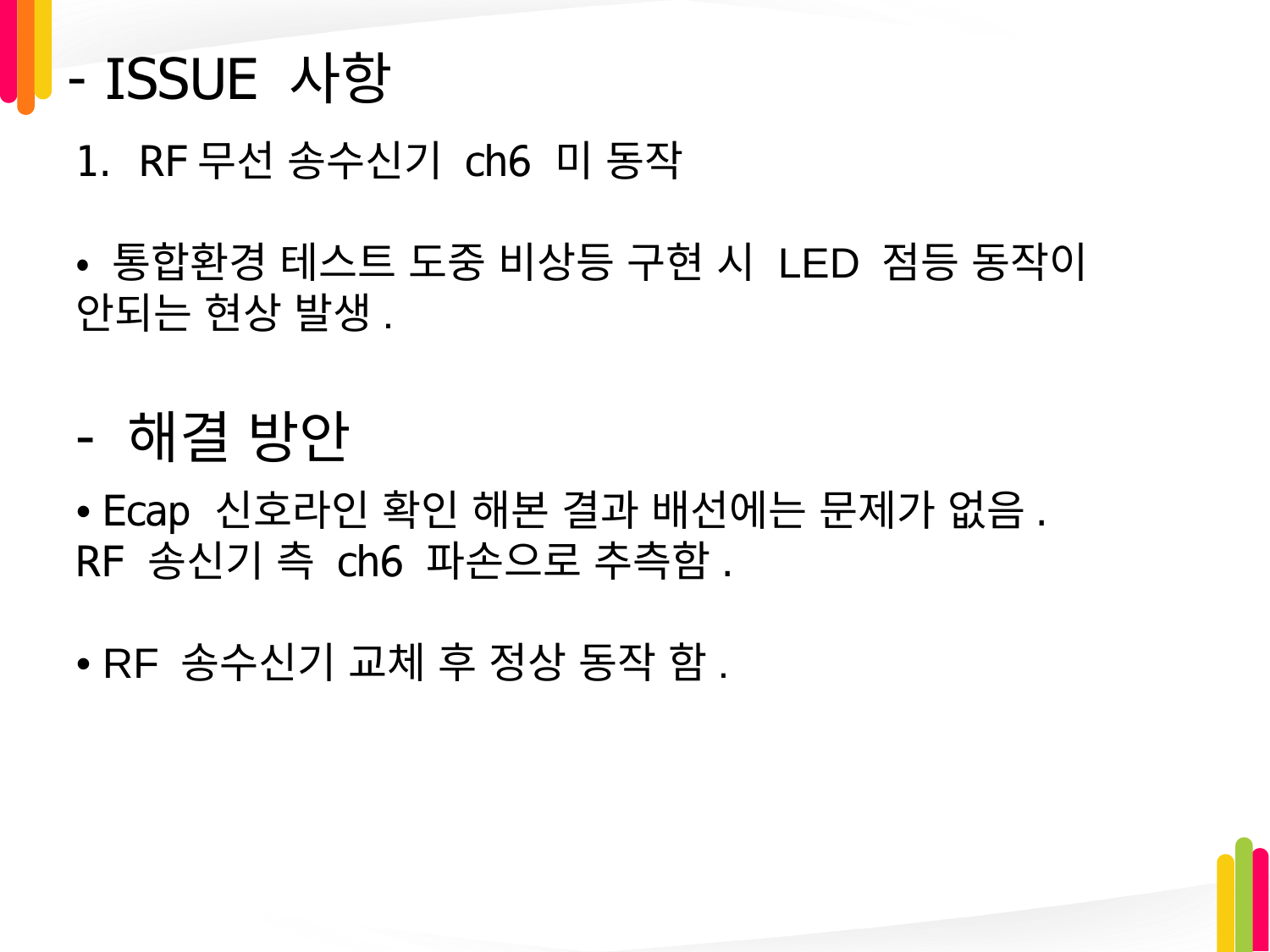

# - ISSUE 사항
RF무선 송수신기 ch6 미 동작

• 통합환경 테스트 도중 비상등 구현 시 LED 점등 동작이 안되는 현상 발생.

- 해결 방안

• Ecap 신호라인 확인 해본 결과 배선에는 문제가 없음.
RF 송신기 측 ch6 파손으로 추측함.

• RF 송수신기 교체 후 정상 동작 함.